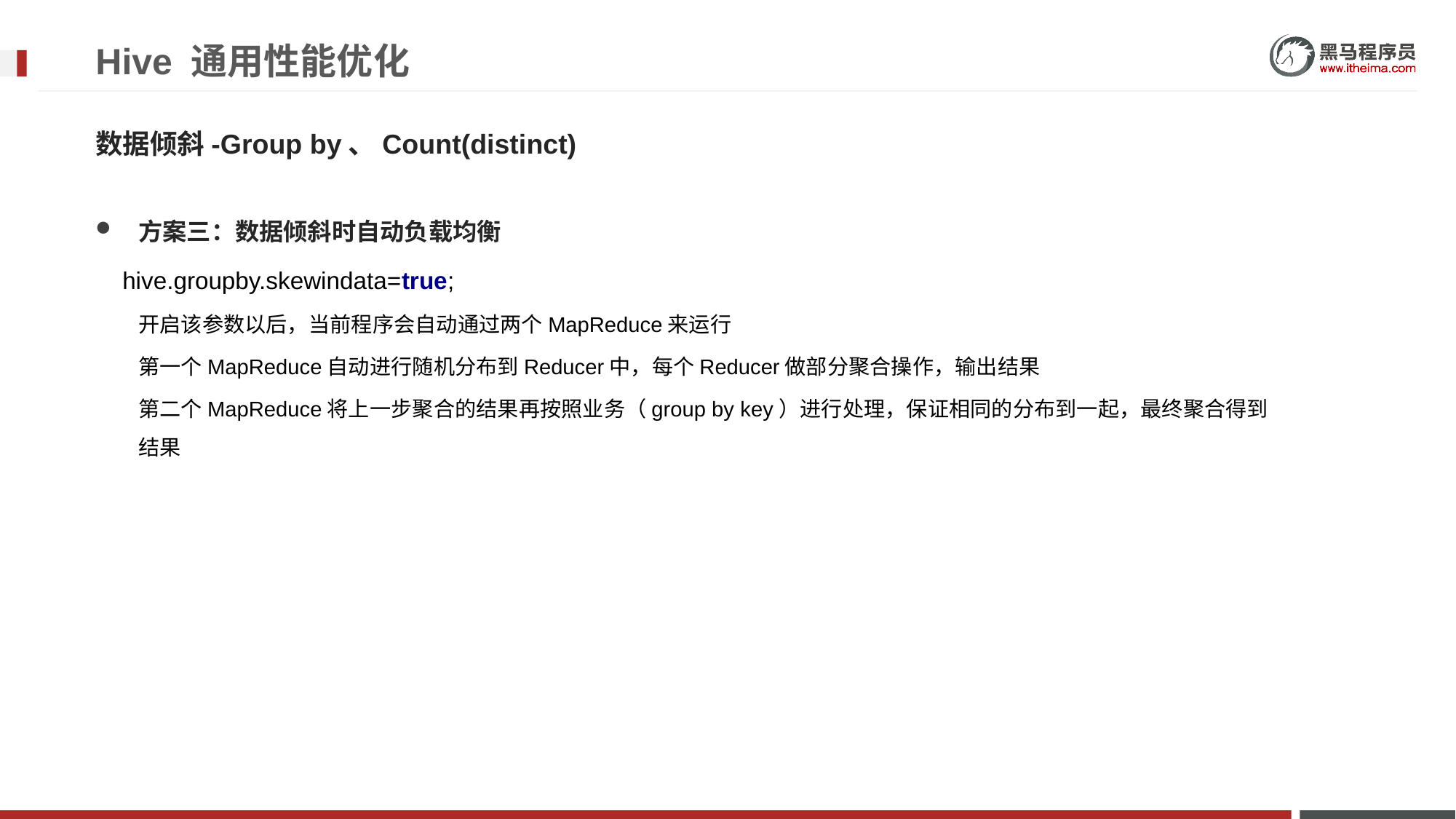

# Hive 通用性能优化
数据倾斜-Group by、Count(distinct)
方案三：数据倾斜时自动负载均衡
    hive.groupby.skewindata=true;
开启该参数以后，当前程序会自动通过两个MapReduce来运行
第一个MapReduce自动进行随机分布到Reducer中，每个Reducer做部分聚合操作，输出结果
第二个MapReduce将上一步聚合的结果再按照业务（group by key）进行处理，保证相同的分布到一起，最终聚合得到结果